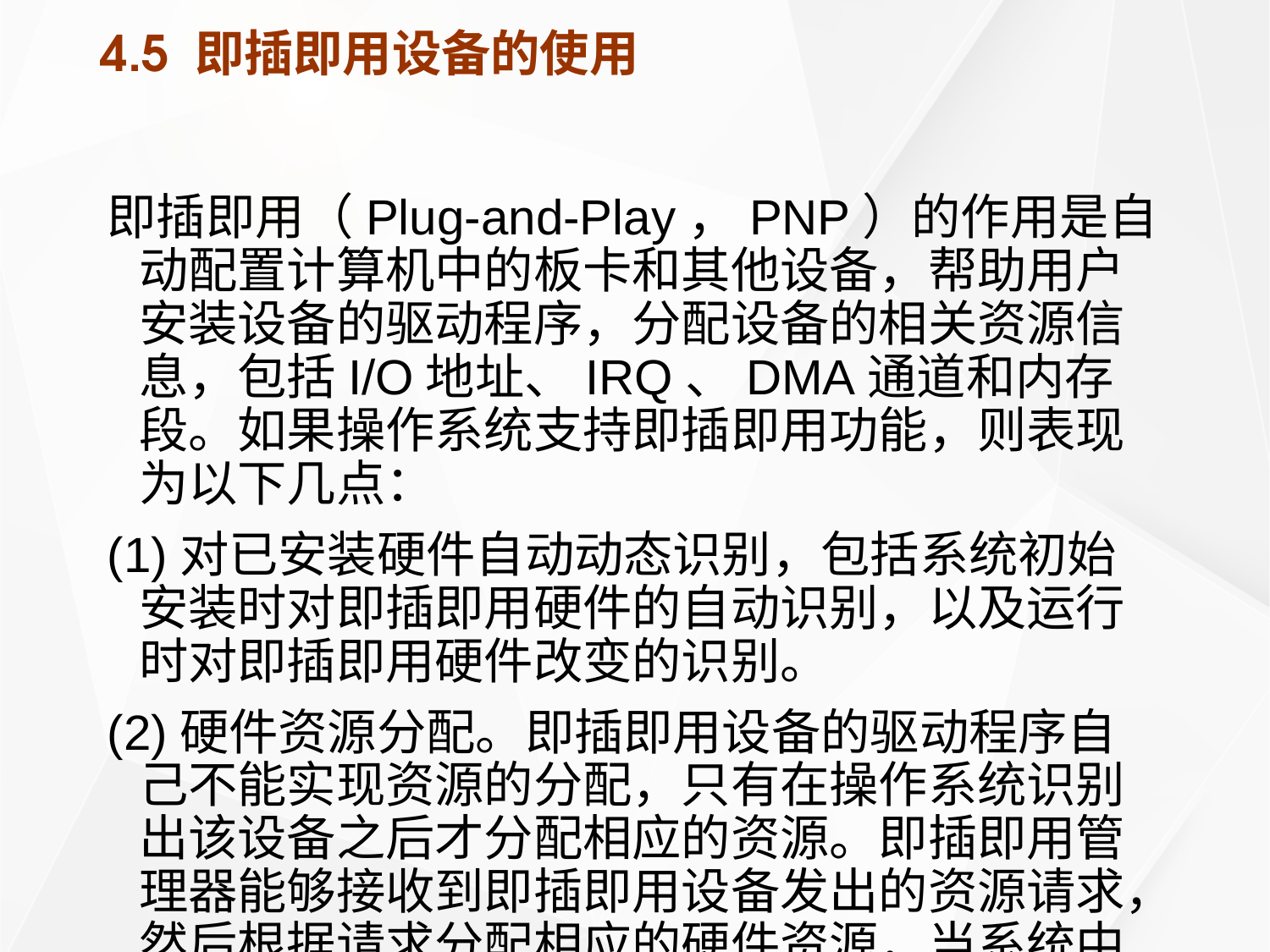

# 4.5 即插即用设备的使用
即插即用（Plug-and-Play，PNP）的作用是自动配置计算机中的板卡和其他设备，帮助用户安装设备的驱动程序，分配设备的相关资源信息，包括I/O地址、IRQ、DMA通道和内存段。如果操作系统支持即插即用功能，则表现为以下几点：
(1)对已安装硬件自动动态识别，包括系统初始安装时对即插即用硬件的自动识别，以及运行时对即插即用硬件改变的识别。
(2)硬件资源分配。即插即用设备的驱动程序自己不能实现资源的分配，只有在操作系统识别出该设备之后才分配相应的资源。即插即用管理器能够接收到即插即用设备发出的资源请求，然后根据请求分配相应的硬件资源，当系统中加入的设备请求资源已经被其他设备占用时，即插即用管理器可以对已分配的资源进行重新分配。